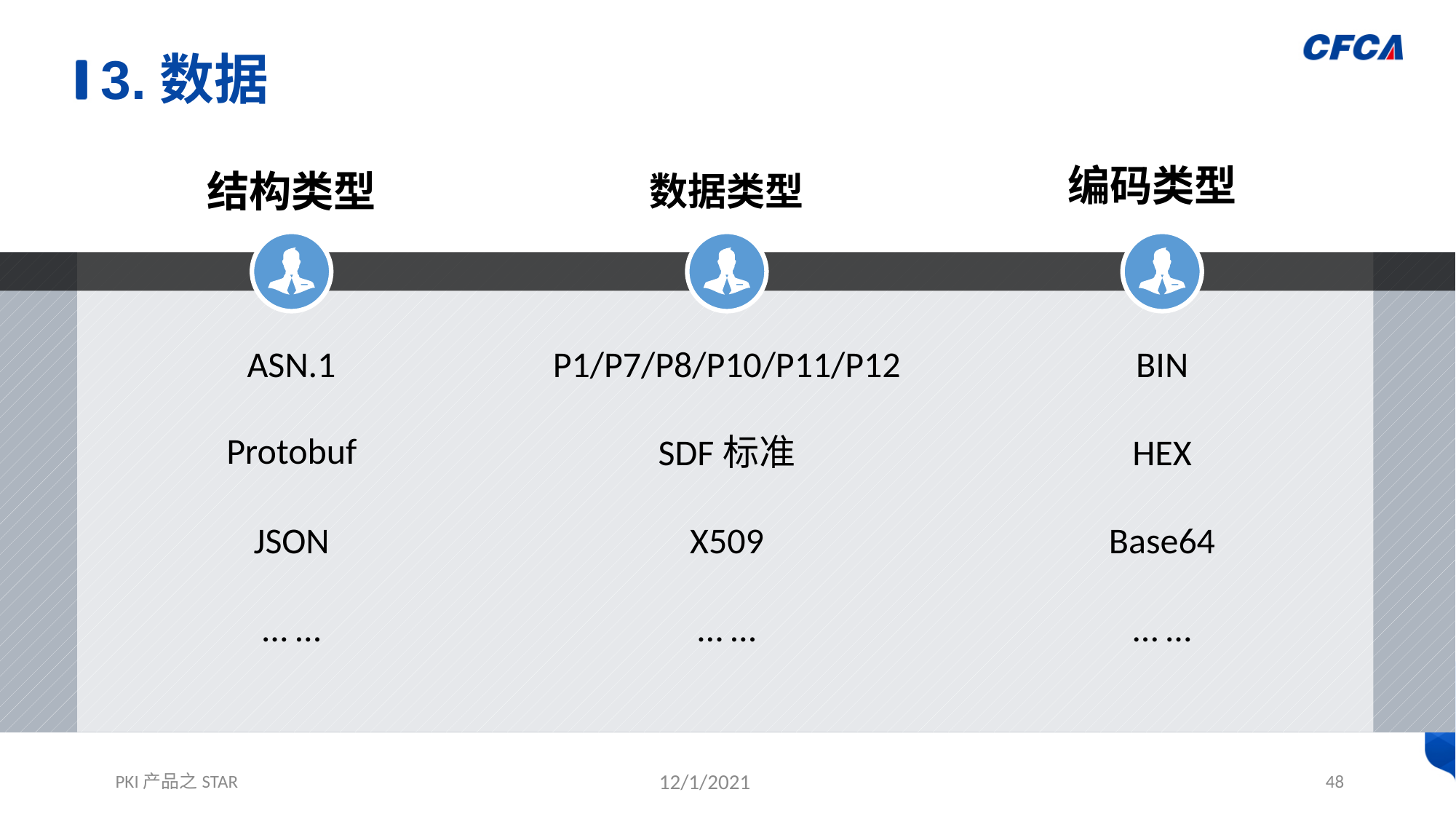

# 3.数据
编码类型
BIN
HEX
Base64
… …
数据类型
P1/P7/P8/P10/P11/P12
SDF标准
X509
结构类型
ASN.1

JSON
… …

Protobuf
… …
PKI产品之STAR
12/1/2021
48